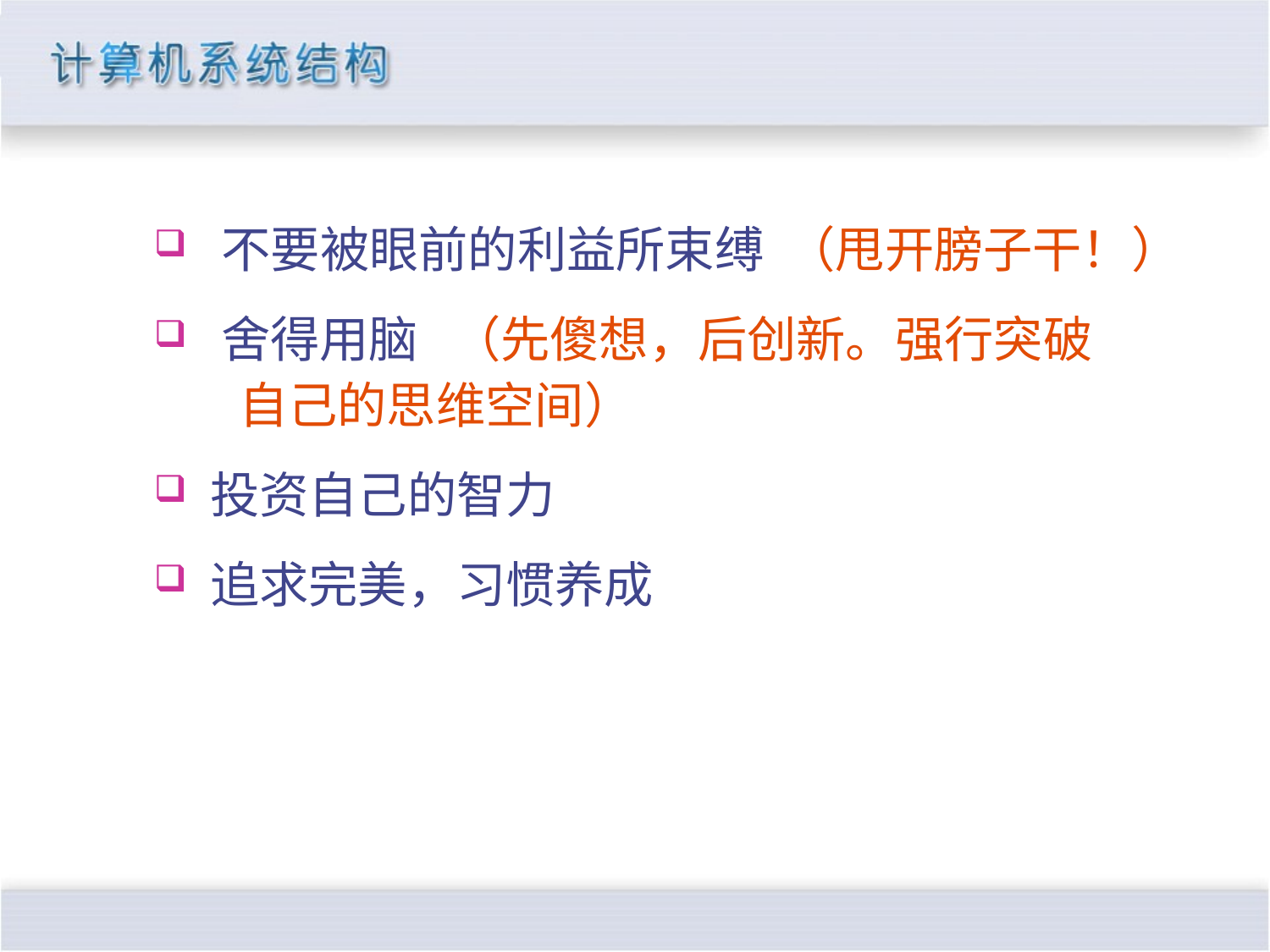

不要被眼前的利益所束缚  （甩开膀子干！）
  舍得用脑   （先傻想，后创新。强行突破
     自己的思维空间）
 投资自己的智力
 追求完美，习惯养成